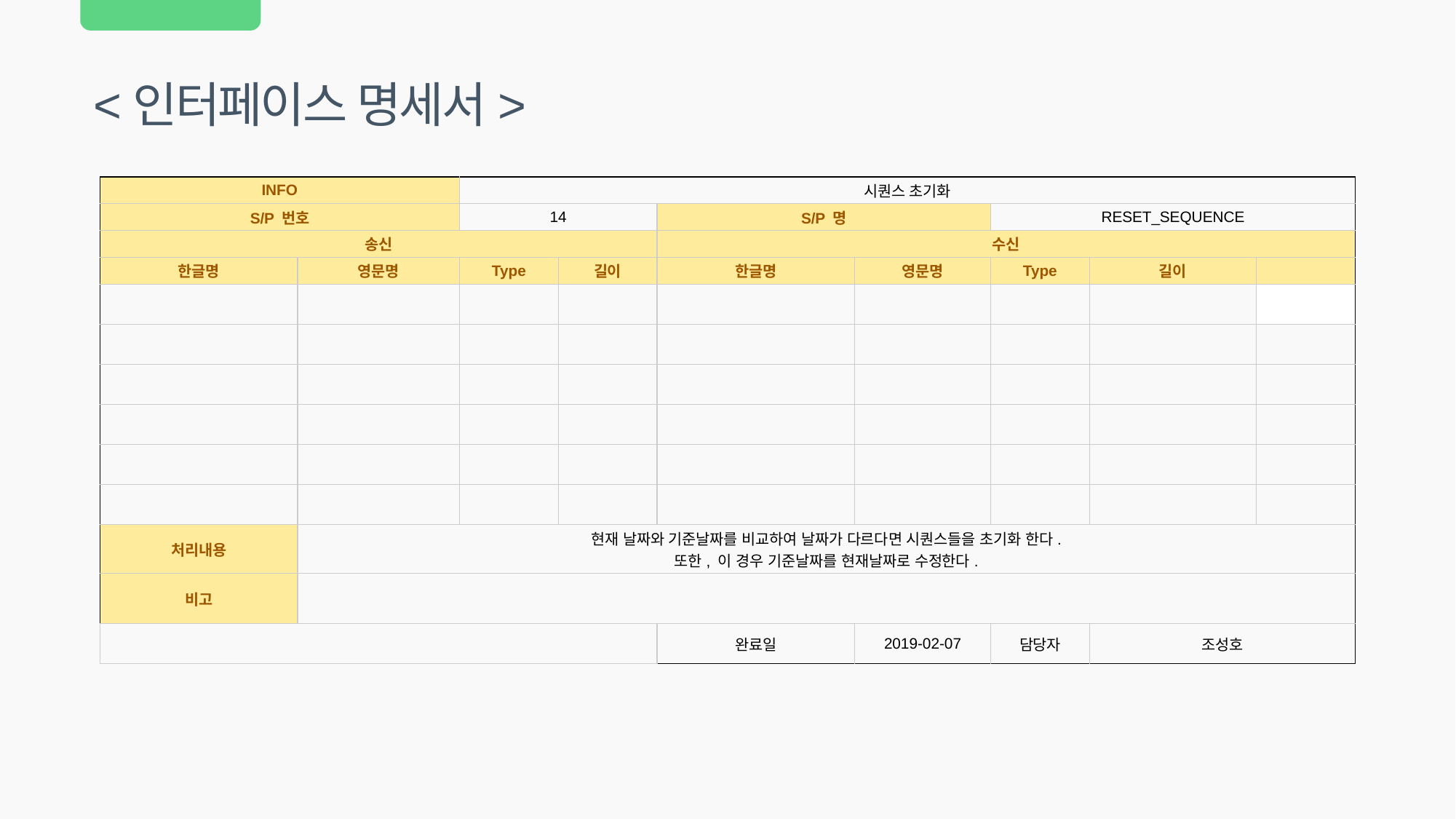

<인터페이스 명세서>
| INFO |  | 시퀀스 초기화 |  |  |  |  |  |  |
| --- | --- | --- | --- | --- | --- | --- | --- | --- |
| S/P 번호 |  | 14 |  | S/P 명 |  | RESET\_SEQUENCE |  |  |
| 송신 |  |  |  | 수신 |  |  |  |  |
| 한글명 | 영문명 | Type | 길이 | 한글명 | 영문명 | Type | 길이 |  |
|  |  |  |  |  |  |  |  |  |
|  |  |  |  |  |  |  |  |  |
|  |  |  |  |  |  |  |  |  |
|  |  |  |  |  |  |  |  |  |
|  |  |  |  |  |  |  |  |  |
|  |  |  |  |  |  |  |  |  |
| 처리내용 | 현재 날짜와 기준날짜를 비교하여 날짜가 다르다면 시퀀스들을 초기화 한다. 또한, 이 경우 기준날짜를 현재날짜로 수정한다. |  |  |  |  |  |  |  |
| 비고 |  |  |  |  |  |  |  |  |
|  |  |  |  | 완료일 | 2019-02-07 | 담당자 | 조성호 |  |